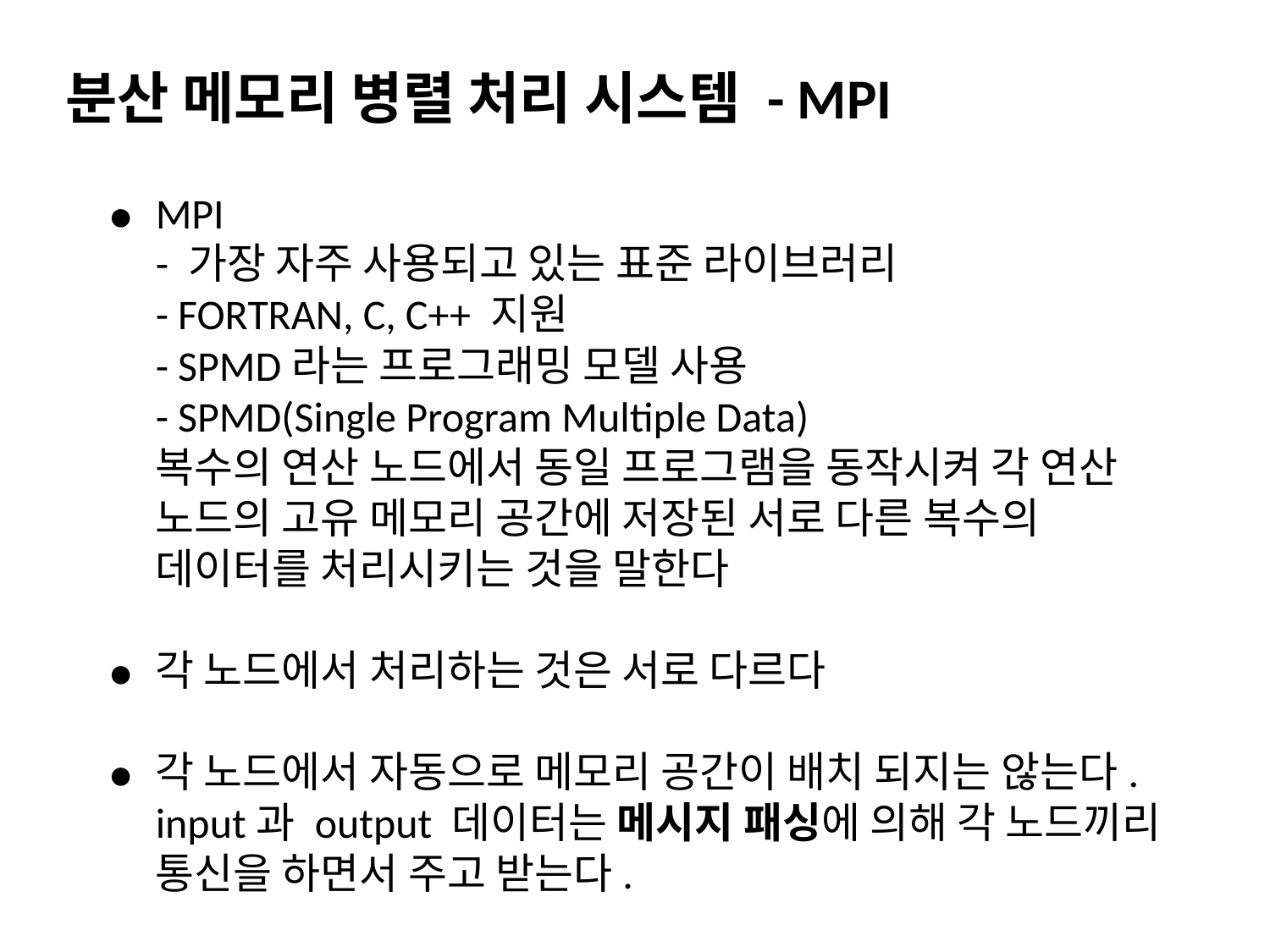

분산 메모리 병렬 처리 시스템 - MPI
MPI
- 가장 자주 사용되고 있는 표준 라이브러리
- FORTRAN, C, C++ 지원
- SPMD라는 프로그래밍 모델 사용
- SPMD(Single Program Multiple Data)
복수의 연산 노드에서 동일 프로그램을 동작시켜 각 연산 노드의 고유 메모리 공간에 저장된 서로 다른 복수의 데이터를 처리시키는 것을 말한다
각 노드에서 처리하는 것은 서로 다르다
각 노드에서 자동으로 메모리 공간이 배치 되지는 않는다. input과 output 데이터는 메시지 패싱에 의해 각 노드끼리 통신을 하면서 주고 받는다.